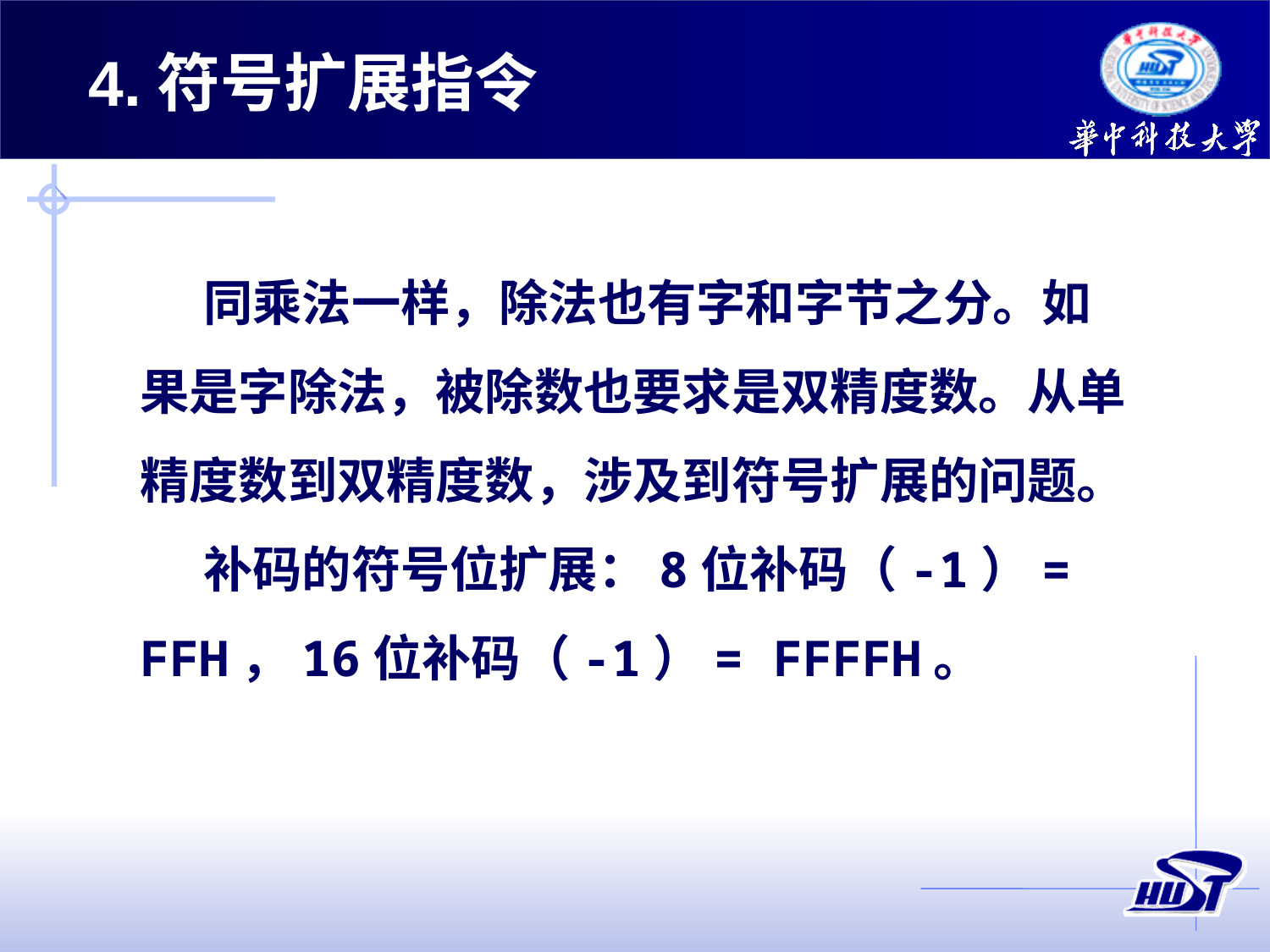

4.符号扩展指令
同乘法一样，除法也有字和字节之分。如果是字除法，被除数也要求是双精度数。从单精度数到双精度数，涉及到符号扩展的问题。
补码的符号位扩展：8位补码（-1）= FFH，16位补码（-1）= FFFFH。